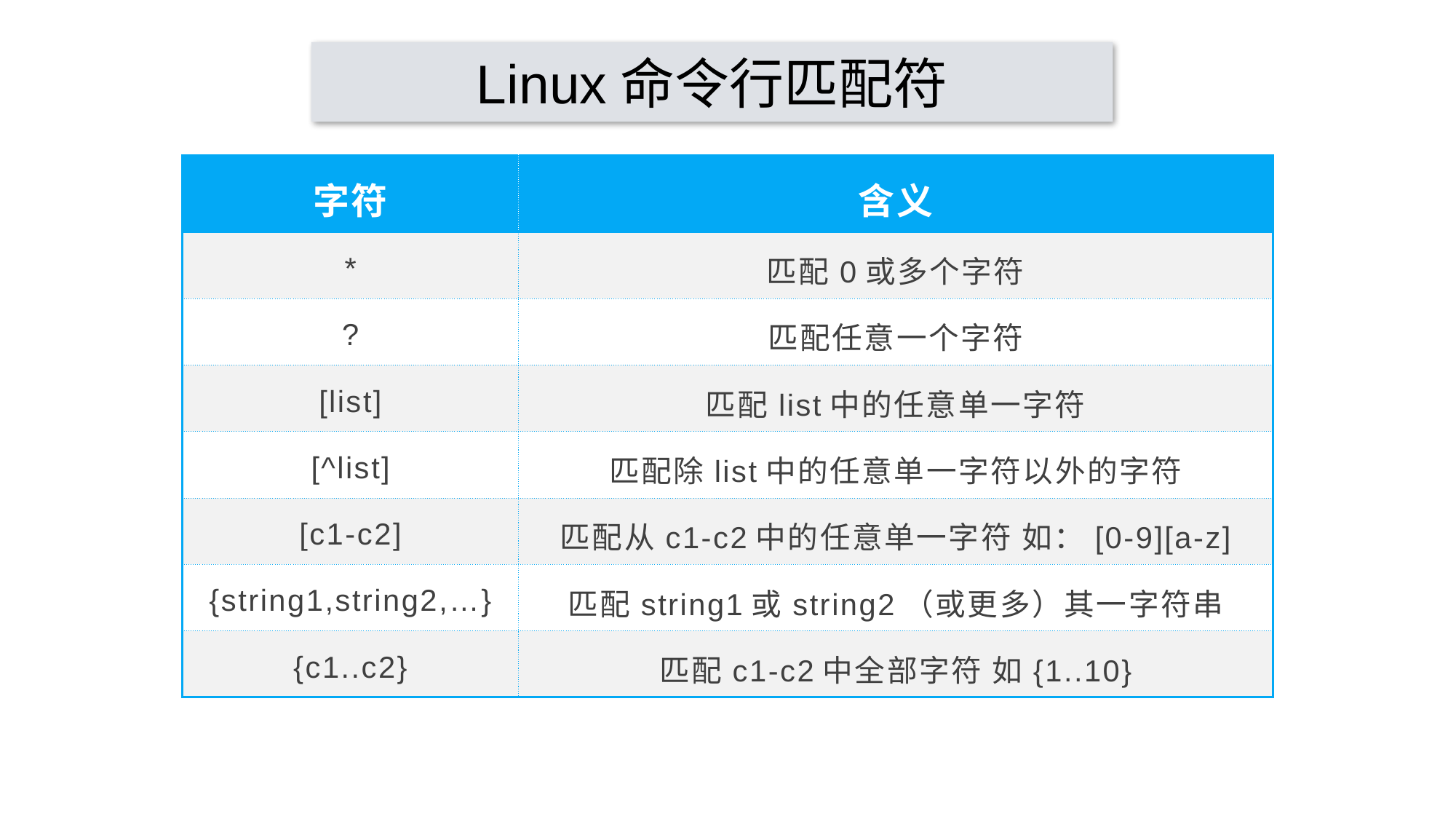

# Linux命令行匹配符
| 字符 | 含义 |
| --- | --- |
| \* | 匹配0或多个字符 |
| ? | 匹配任意一个字符 |
| [list] | 匹配list中的任意单一字符 |
| [^list] | 匹配除list中的任意单一字符以外的字符 |
| [c1-c2] | 匹配从c1-c2中的任意单一字符 如：[0-9][a-z] |
| {string1,string2,…} | 匹配string1或string2（或更多）其一字符串 |
| {c1..c2} | 匹配c1-c2中全部字符 如{1..10} |